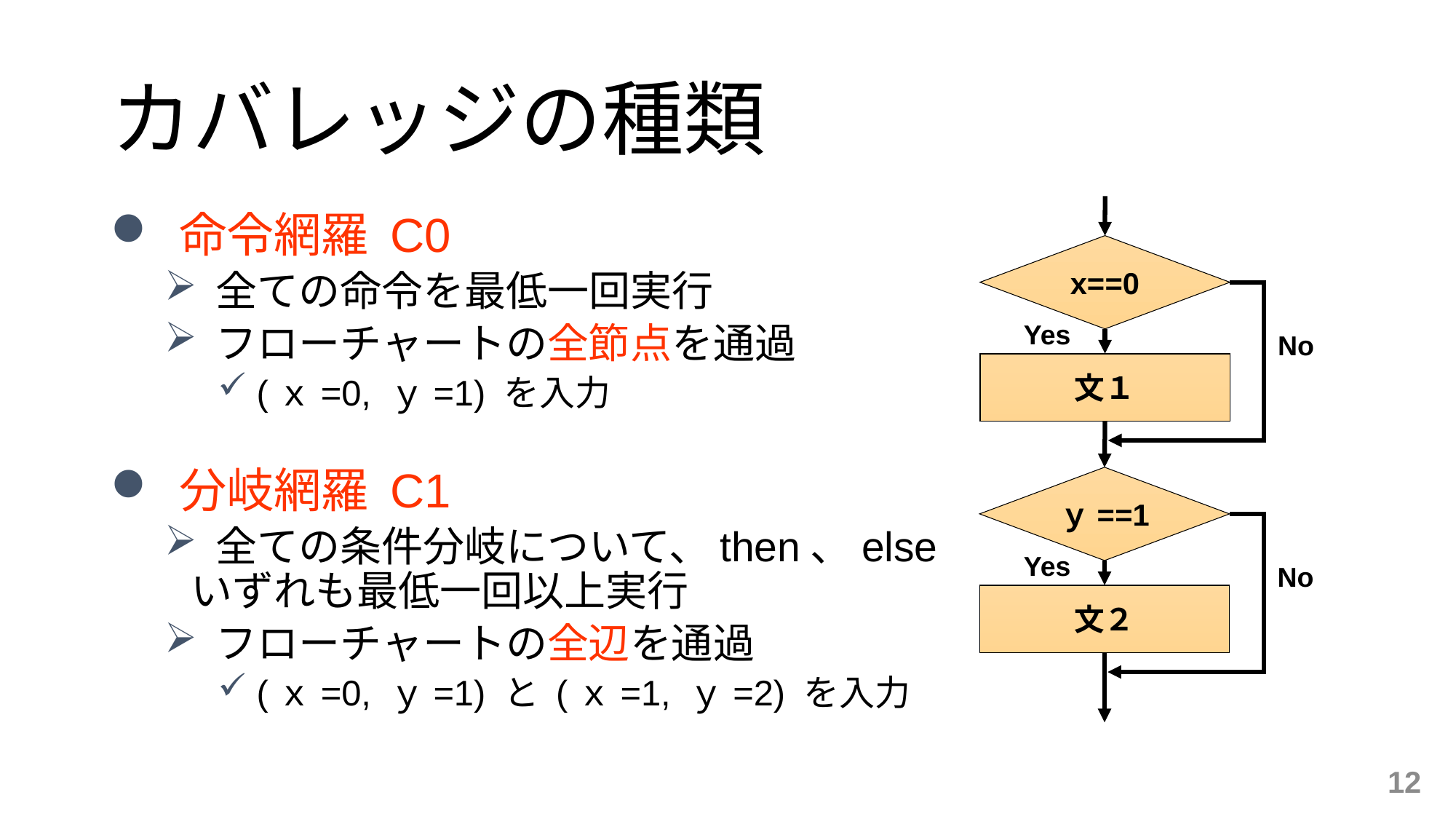

# カバレッジの種類
 命令網羅 C0
 全ての命令を最低一回実行
 フローチャートの全節点を通過
 (ｘ=0, ｙ=1) を入力

 分岐網羅 C1
 全ての条件分岐について、then、else
いずれも最低一回以上実行
 フローチャートの全辺を通過
 (ｘ=0, ｙ=1) と (ｘ=1, ｙ=2) を入力

x==0
Yes
No
文１
ｙ==1
Yes
No
文２
12